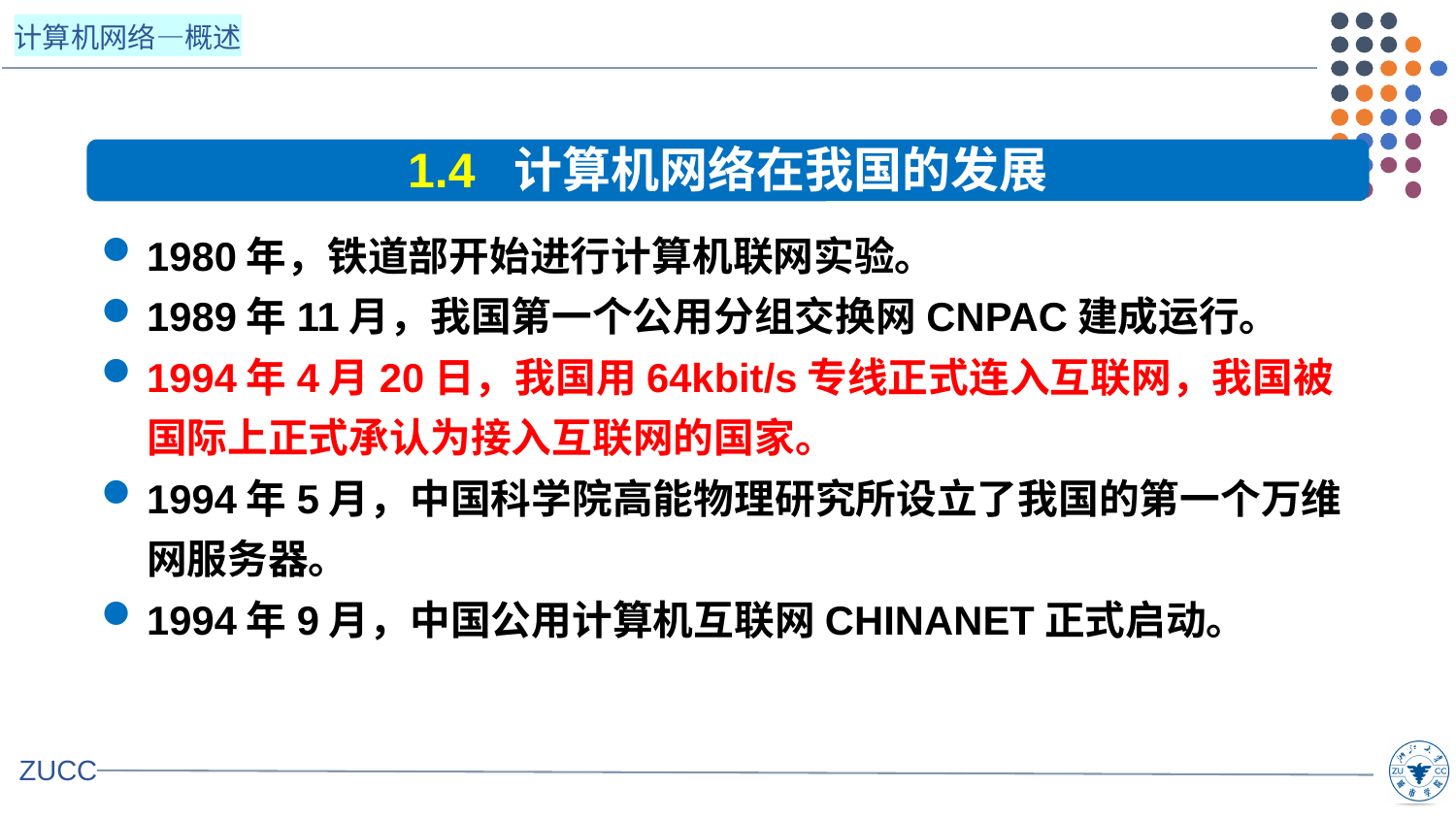

1.4  计算机网络在我国的发展

1980年，铁道部开始进行计算机联网实验。
1989年11月，我国第一个公用分组交换网CNPAC建成运行。
1994年4月20日，我国用64kbit/s专线正式连入互联网，我国被国际上正式承认为接入互联网的国家。
1994年5月，中国科学院高能物理研究所设立了我国的第一个万维网服务器。
1994年9月，中国公用计算机互联网CHINANET正式启动。